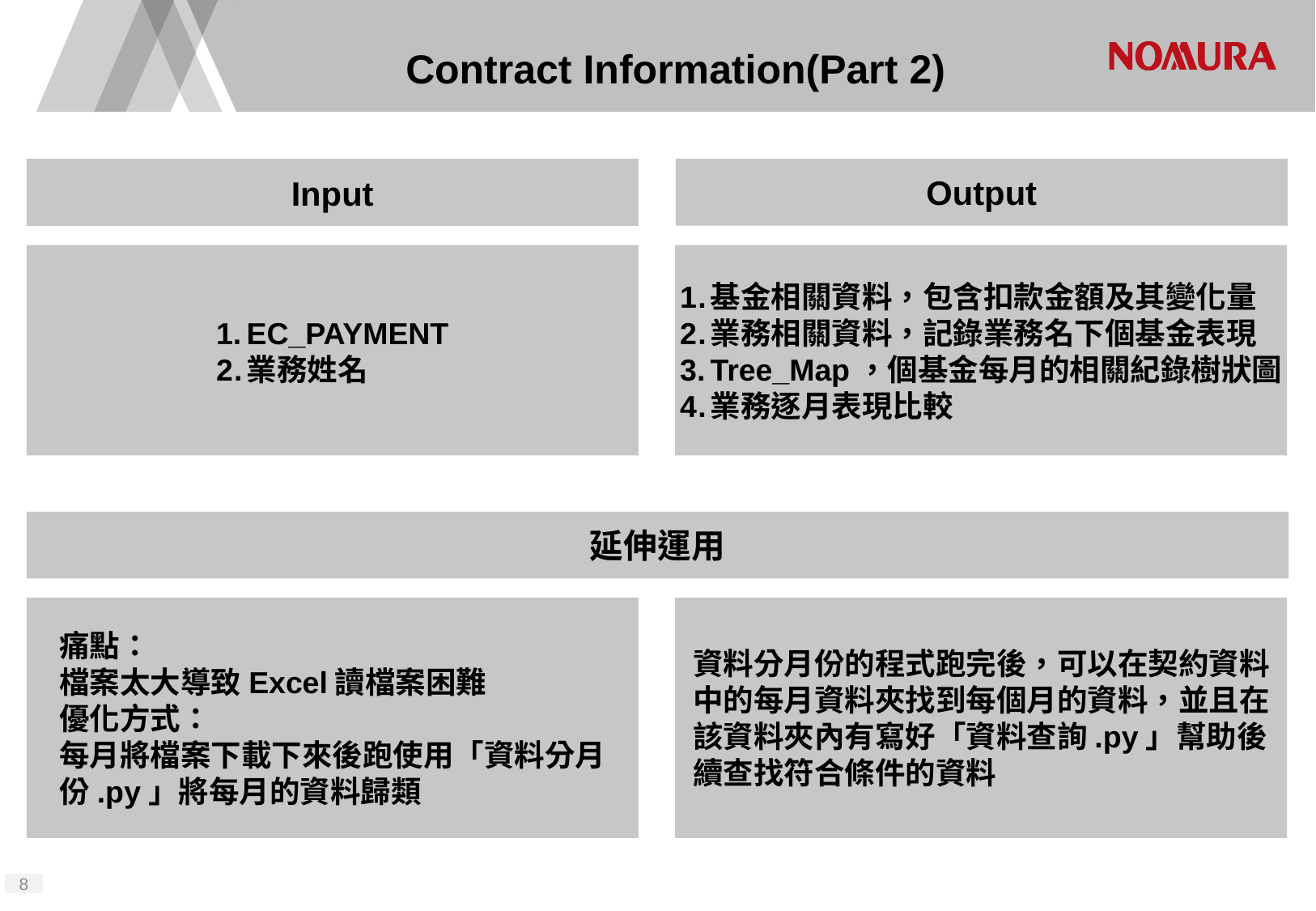

# Contract Information(Part 2)
Output
Input
EC_PAYMENT
業務姓名
基金相關資料，包含扣款金額及其變化量
業務相關資料，記錄業務名下個基金表現
Tree_Map，個基金每月的相關紀錄樹狀圖
業務逐月表現比較
延伸運用
資料分月份的程式跑完後，可以在契約資料中的每月資料夾找到每個月的資料，並且在該資料夾內有寫好「資料查詢.py」幫助後續查找符合條件的資料
痛點：
檔案太大導致Excel讀檔案困難
優化方式：
每月將檔案下載下來後跑使用「資料分月份.py」將每月的資料歸類
8